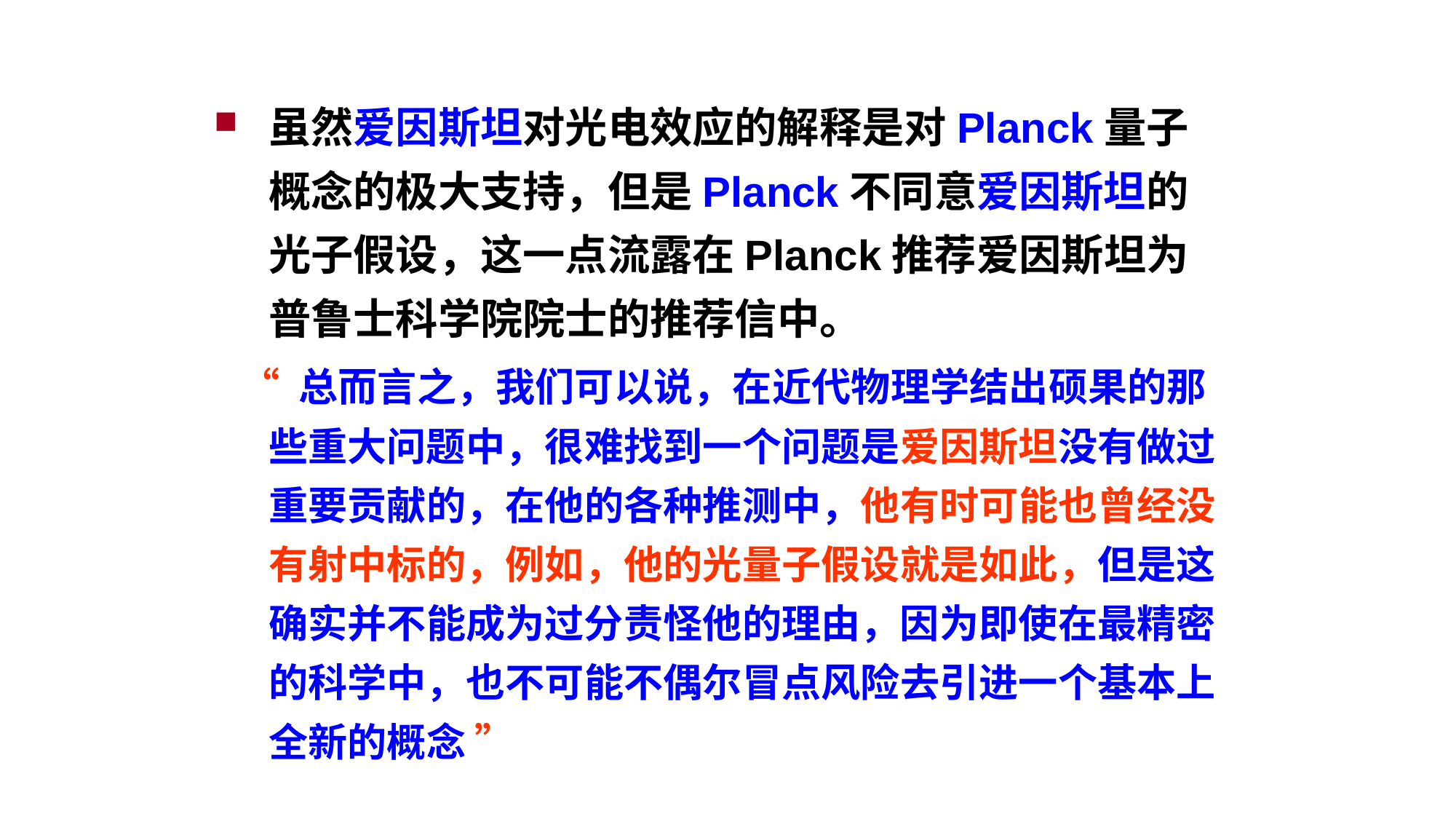

虽然爱因斯坦对光电效应的解释是对Planck量子概念的极大支持，但是Planck不同意爱因斯坦的光子假设，这一点流露在Planck推荐爱因斯坦为普鲁士科学院院士的推荐信中。
   “ 总而言之，我们可以说，在近代物理学结出硕果的那些重大问题中，很难找到一个问题是爱因斯坦没有做过重要贡献的，在他的各种推测中，他有时可能也曾经没有射中标的，例如，他的光量子假设就是如此，但是这确实并不能成为过分责怪他的理由，因为即使在最精密的科学中，也不可能不偶尔冒点风险去引进一个基本上全新的概念 ”